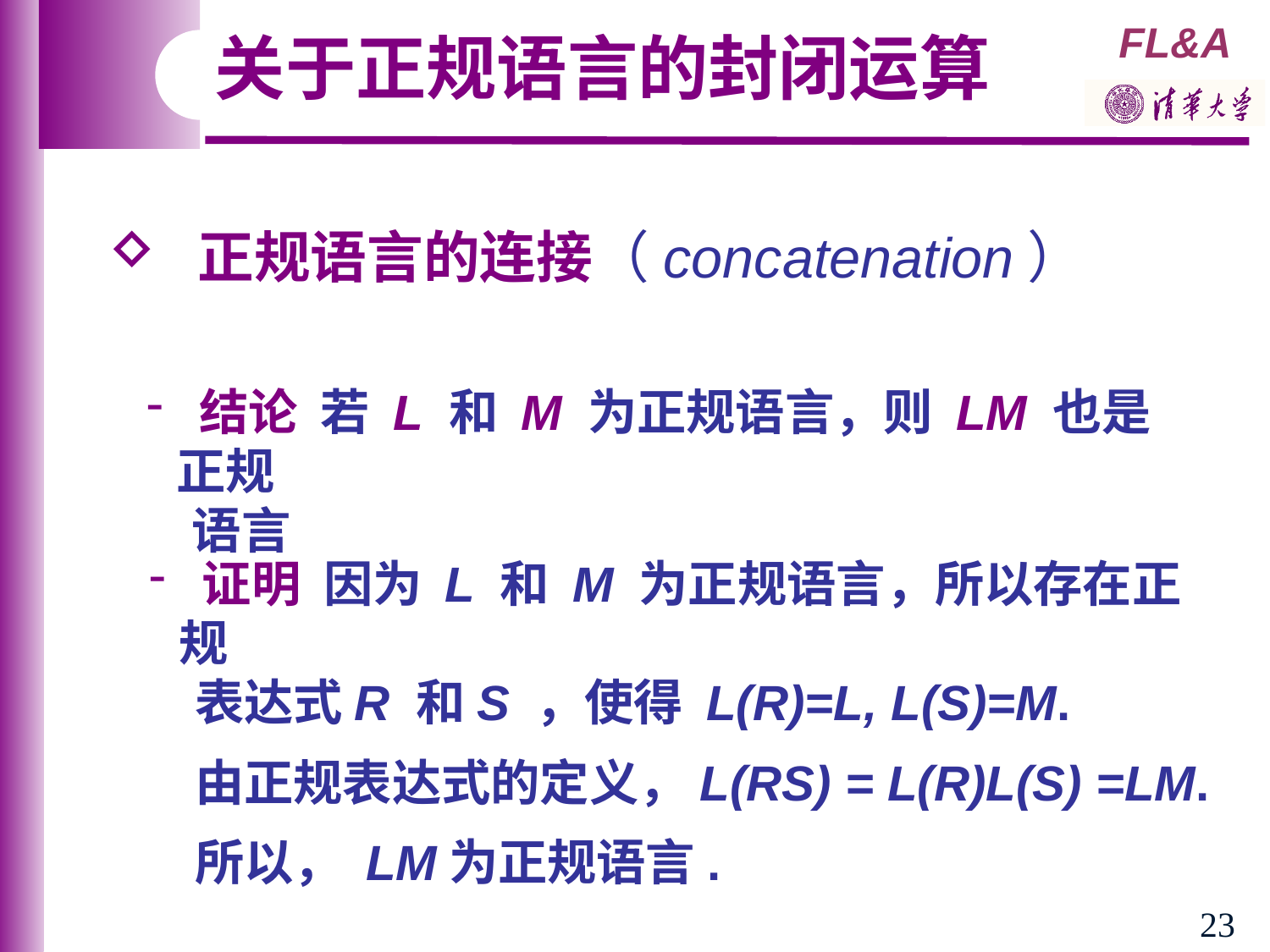

关于正规语言的封闭运算
  正规语言的连接（concatenation）
 结论  若 L 和 M 为正规语言，则 LM 也是正规
   语言
 证明  因为 L 和 M 为正规语言，所以存在正规
   表达式R 和S ，使得 L(R)=L, L(S)=M.

   由正规表达式的定义，L(RS) = L(R)L(S) =LM.

   所以， LM为正规语言.
23